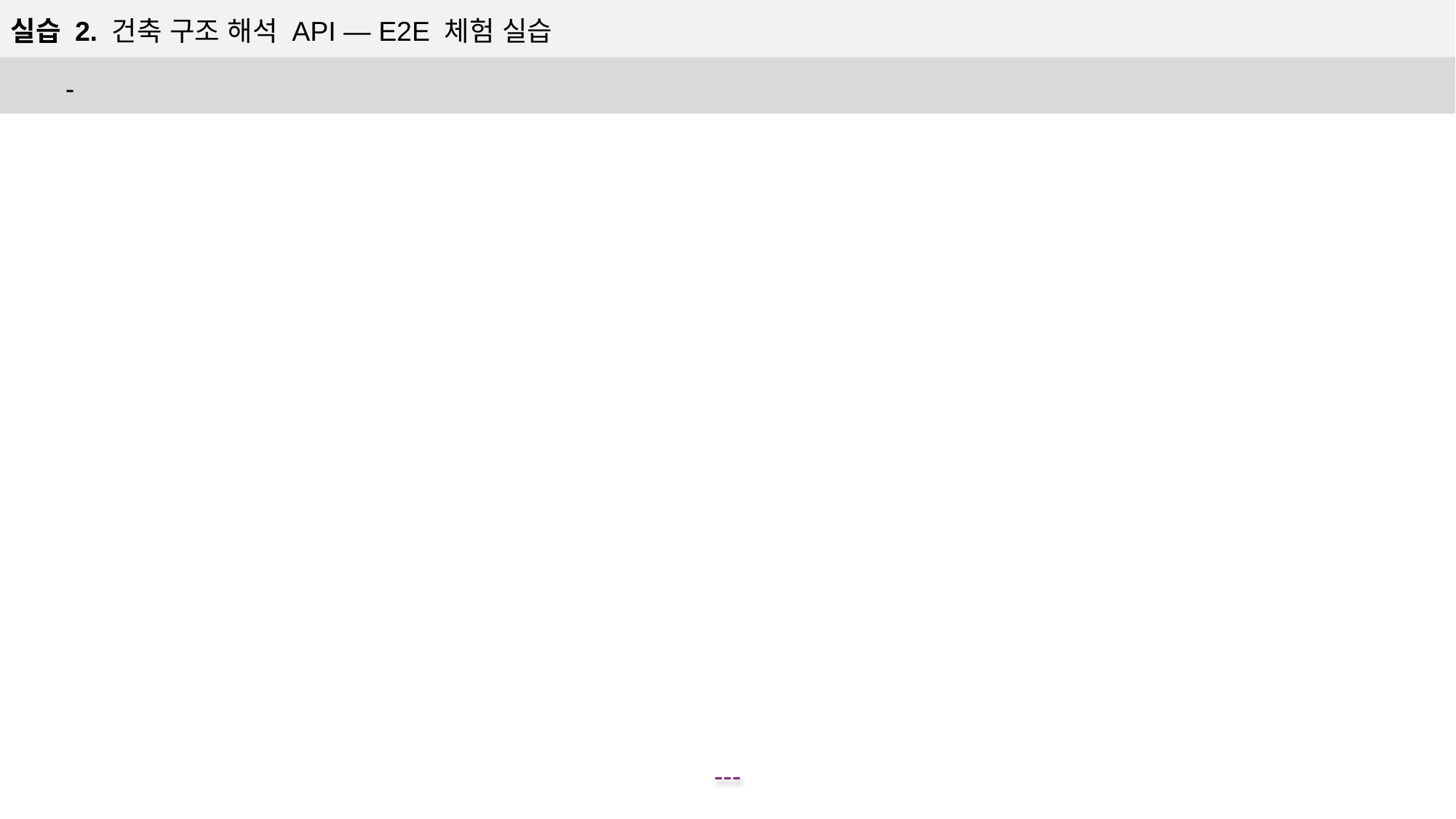

실습 2. 건축 구조 해석 API — E2E 체험 실습
-
---